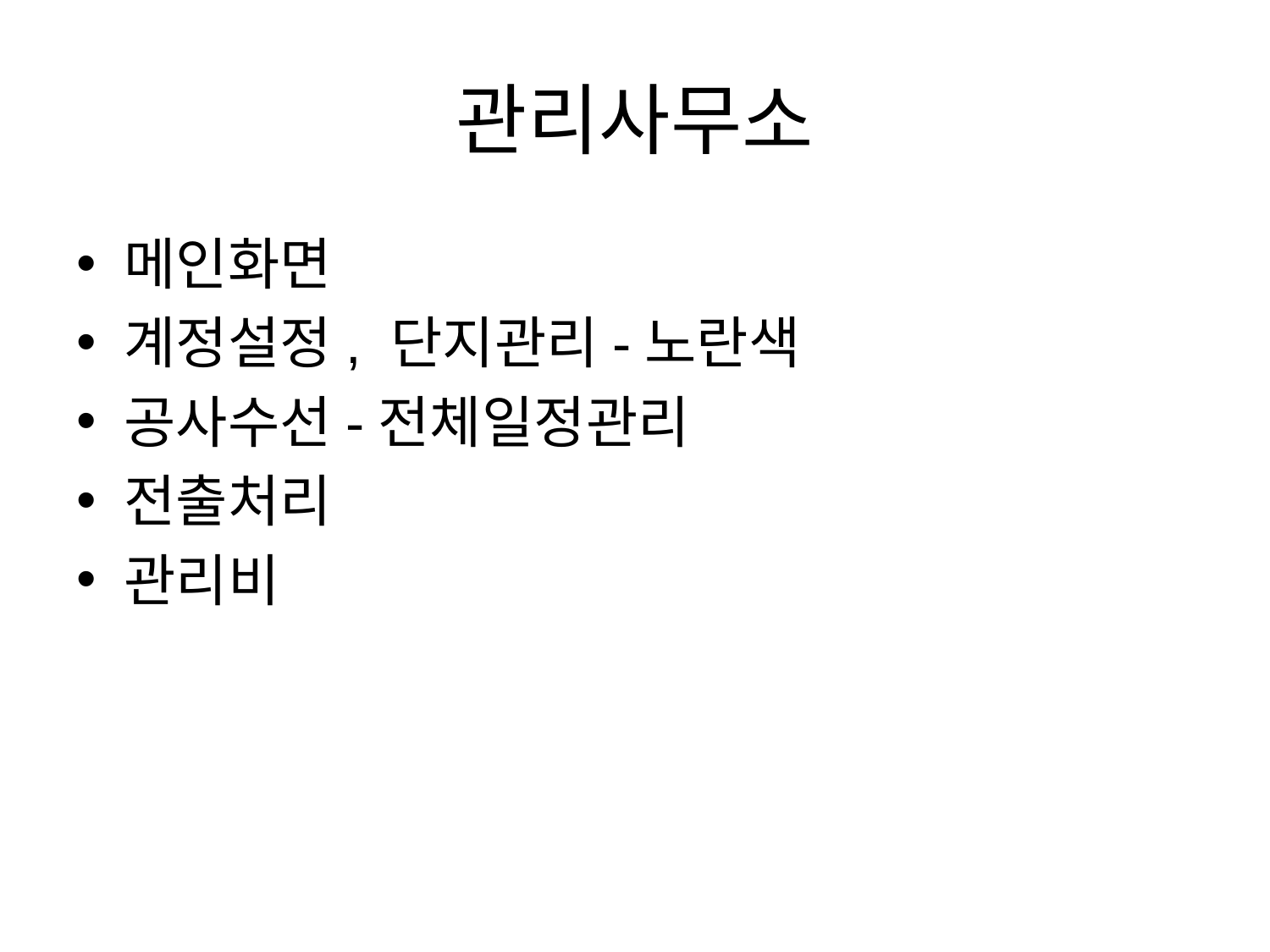

# 관리사무소
메인화면
계정설정, 단지관리-노란색
공사수선-전체일정관리
전출처리
관리비